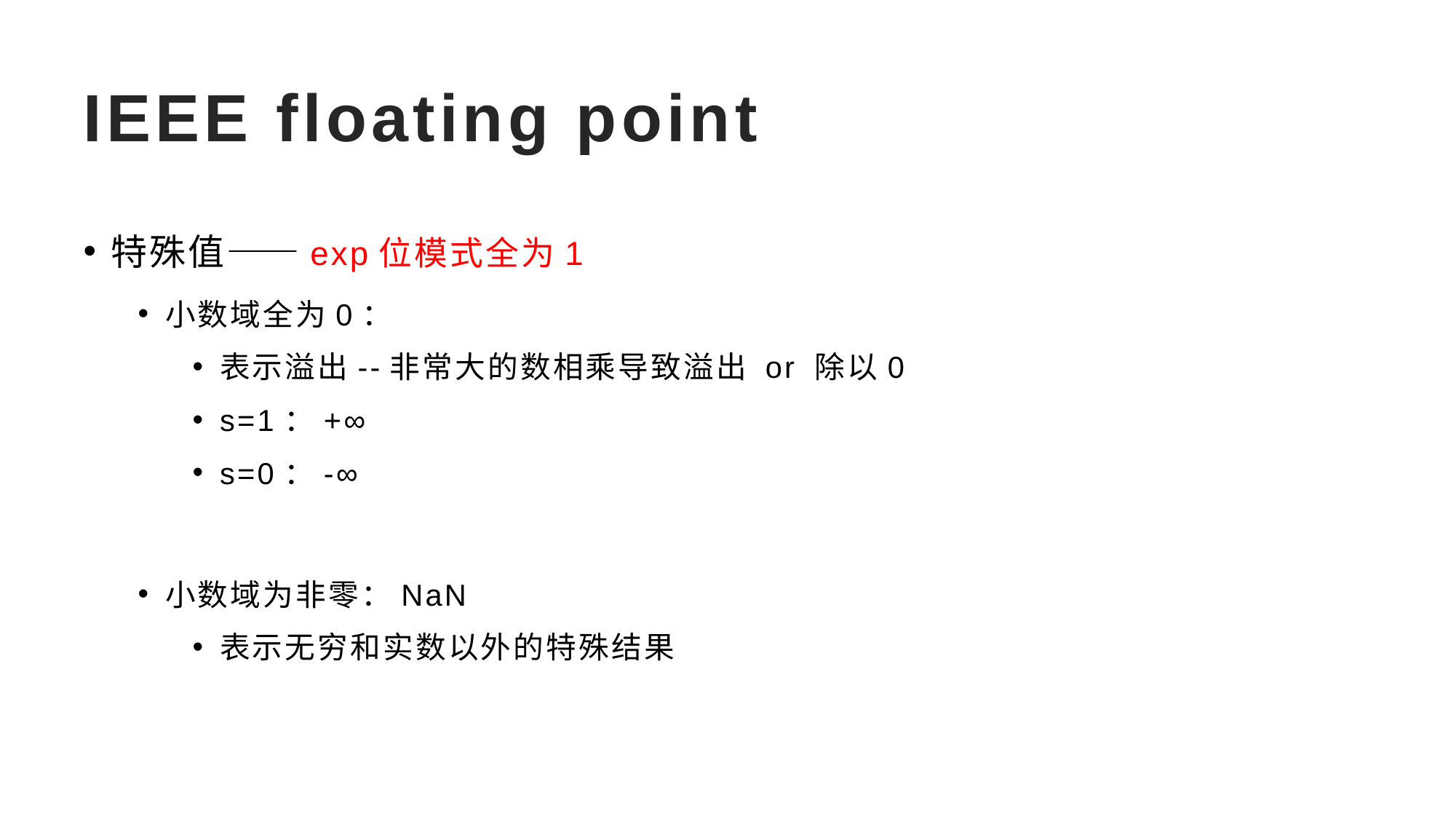

# IEEE floating point
特殊值——exp位模式全为1
小数域全为0：
表示溢出--非常大的数相乘导致溢出 or 除以0
s=1：+∞
s=0：-∞

小数域为非零：NaN
表示无穷和实数以外的特殊结果